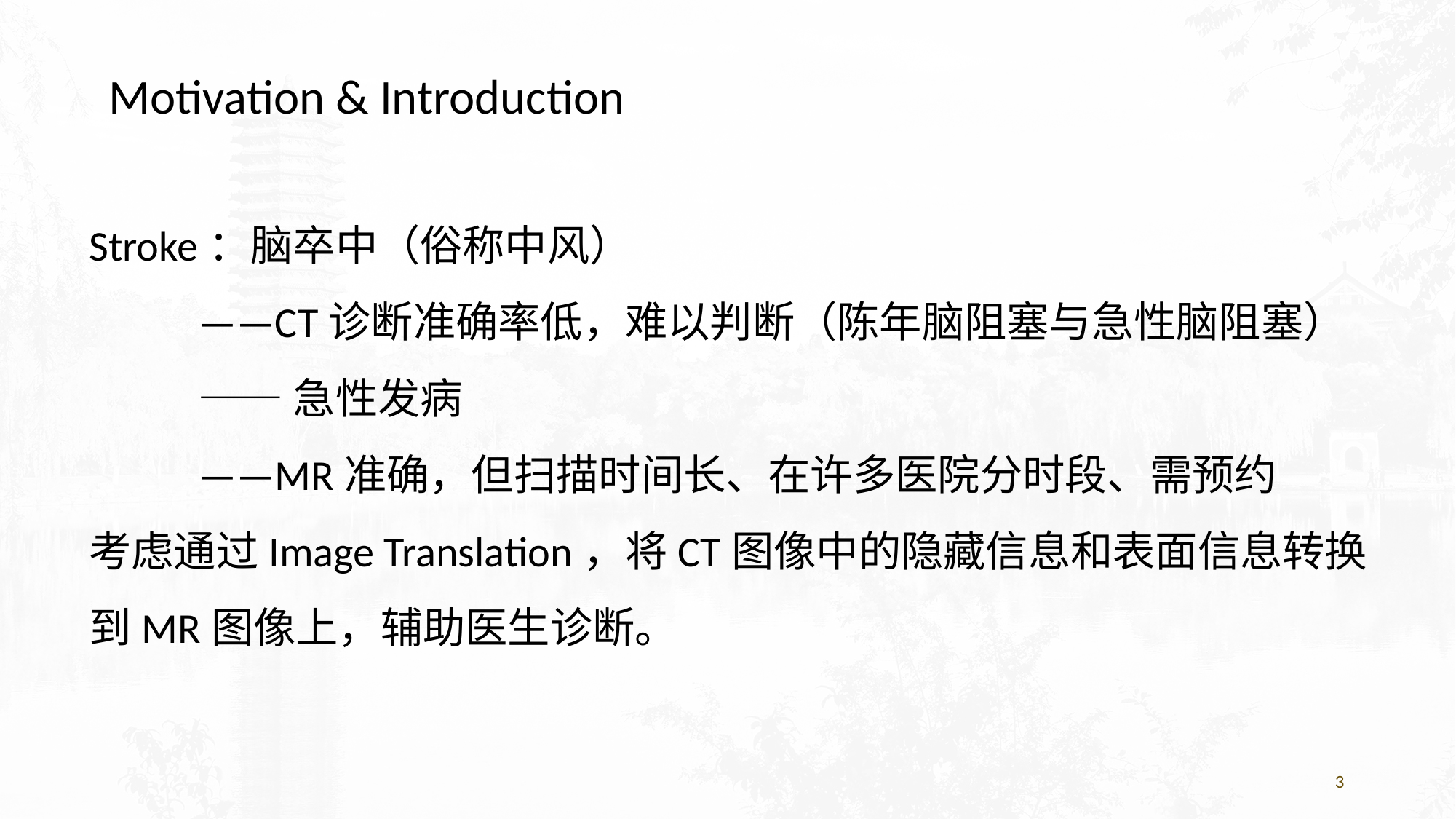

Motivation & Introduction
Stroke：脑卒中（俗称中风）
	——CT诊断准确率低，难以判断（陈年脑阻塞与急性脑阻塞）
	——急性发病
	——MR准确，但扫描时间长、在许多医院分时段、需预约
考虑通过Image Translation，将CT图像中的隐藏信息和表面信息转换到MR图像上，辅助医生诊断。
3